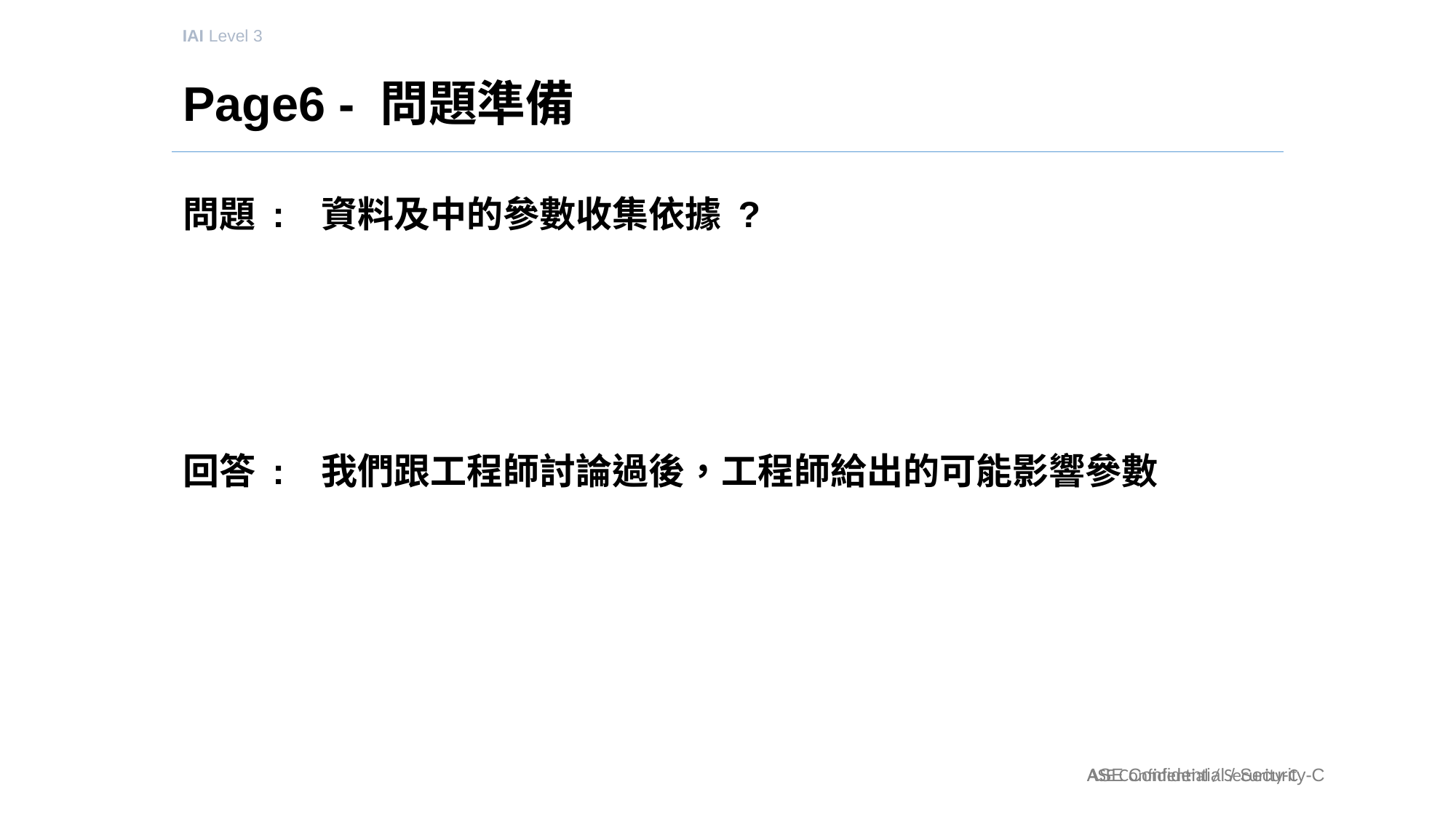

# Page6 - 問題準備
資料及中的參數收集依據 ?

我們跟工程師討論過後，工程師給出的可能影響參數